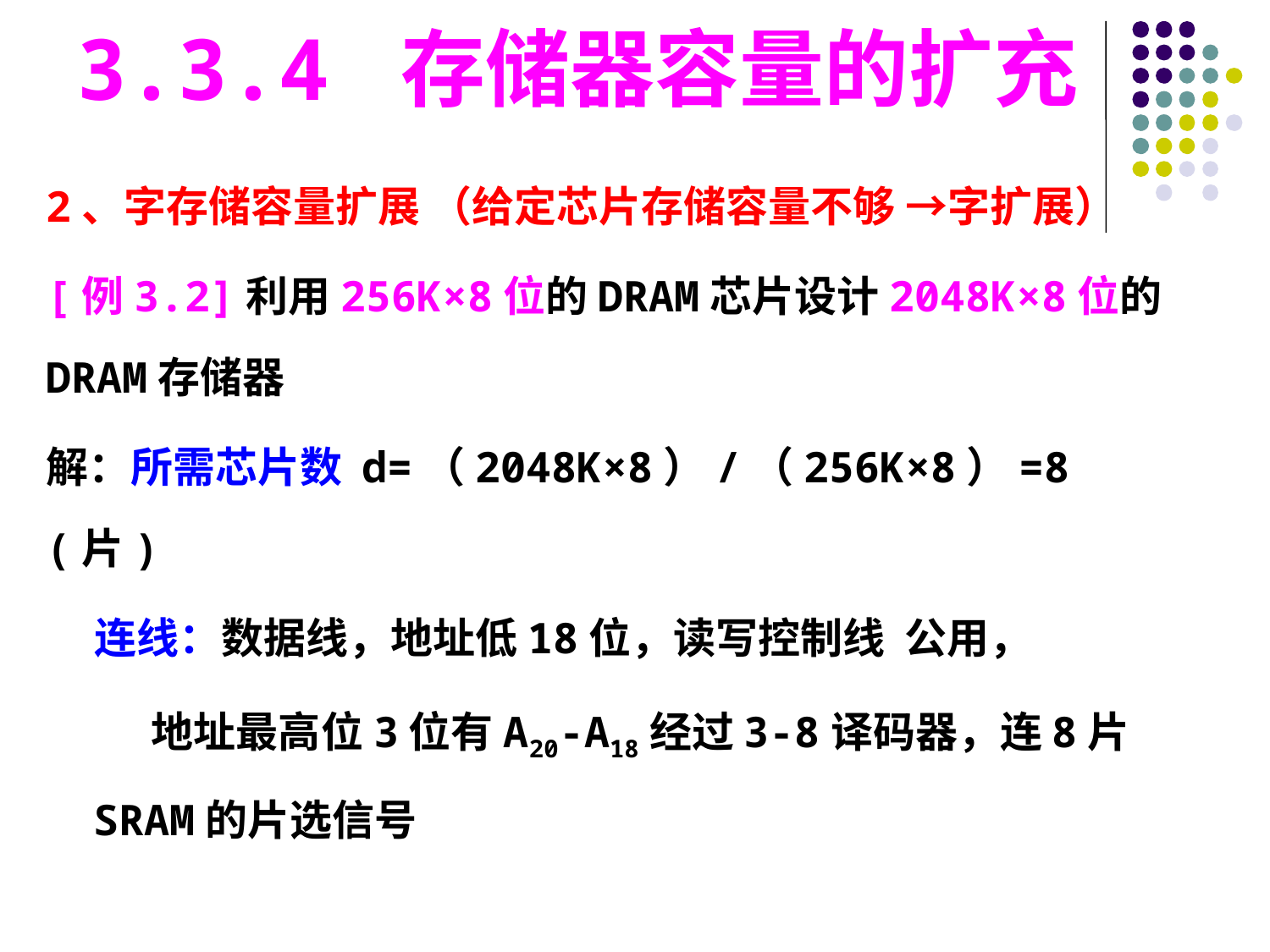

3.3.4 存储器容量的扩充
2、字存储容量扩展 （给定芯片存储容量不够 →字扩展）
[例3.2]利用256K×8位的DRAM芯片设计2048K×8位的DRAM存储器
解：所需芯片数 d=（2048K×8）/（256K×8）=8(片)
    连线：数据线，地址低18位，读写控制线  公用，
          地址最高位3位有A20-A18经过3-8译码器，连8片SRAM的片选信号
# 23